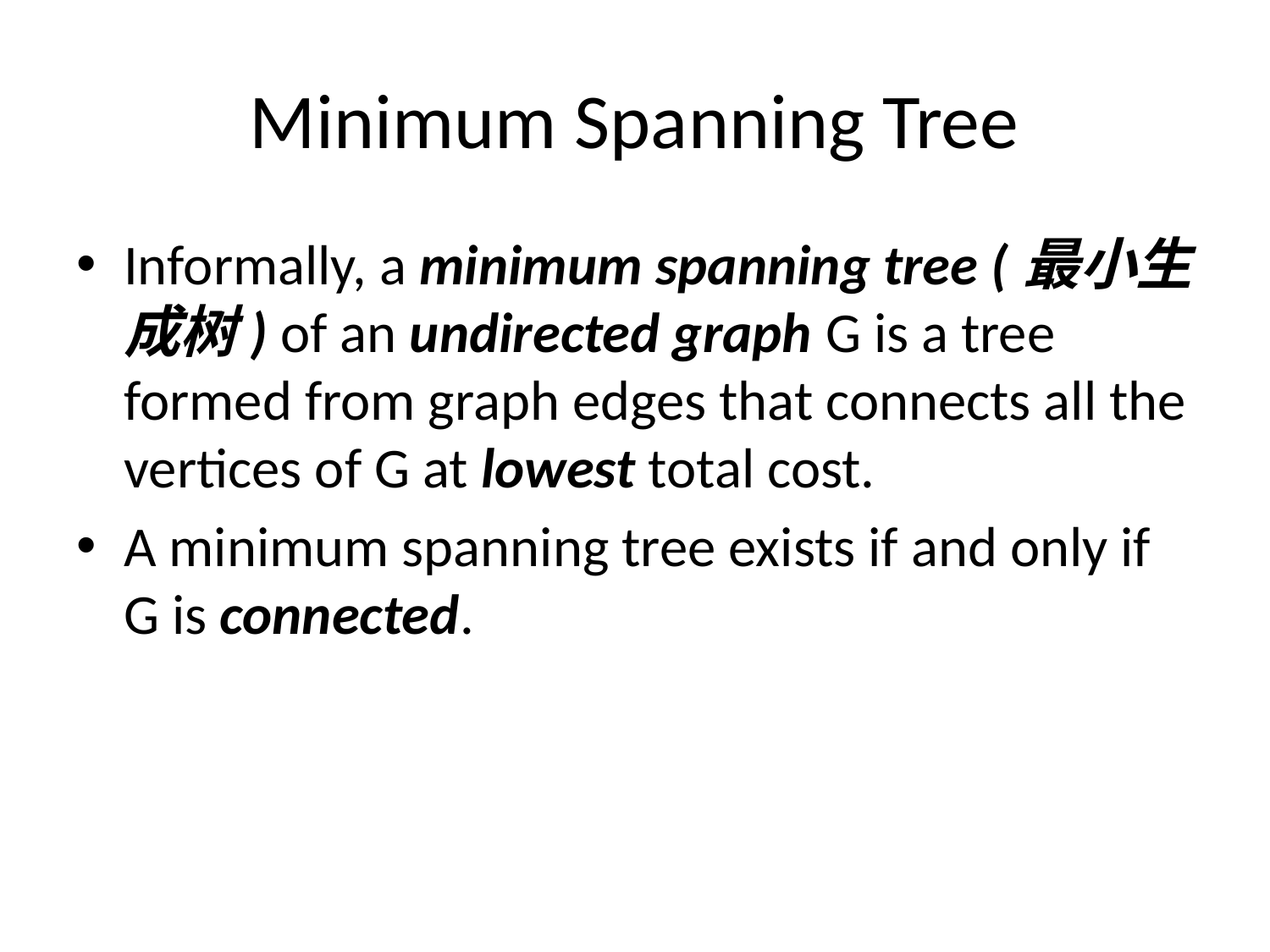

# Minimum Spanning Tree
Informally, a minimum spanning tree (最小生成树) of an undirected graph G is a tree formed from graph edges that connects all the vertices of G at lowest total cost.
A minimum spanning tree exists if and only if G is connected.